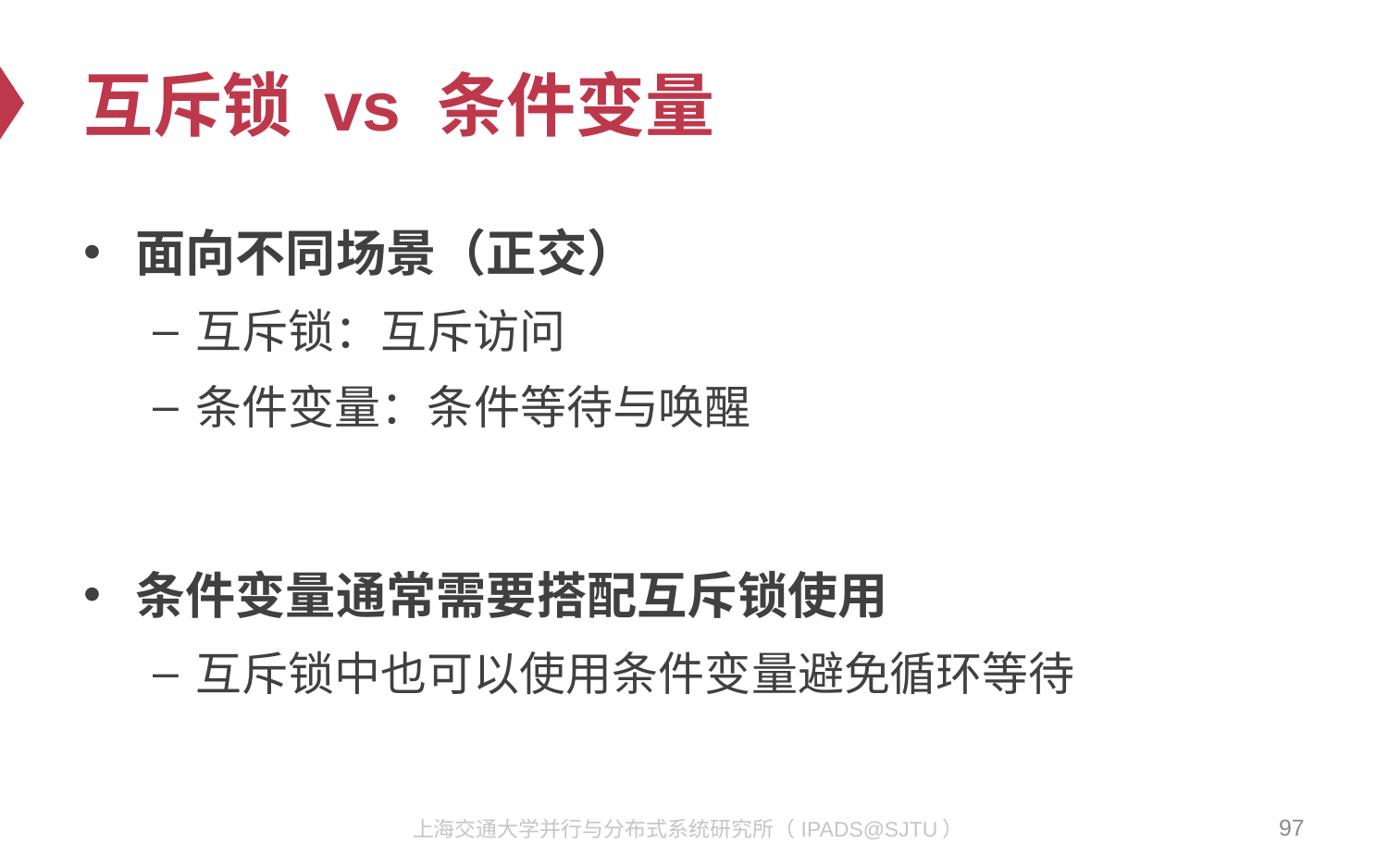

# 互斥锁 vs 条件变量
面向不同场景（正交）
互斥锁：互斥访问
条件变量：条件等待与唤醒

条件变量通常需要搭配互斥锁使用
互斥锁中也可以使用条件变量避免循环等待
97
上海交通大学并行与分布式系统研究所（IPADS@SJTU）